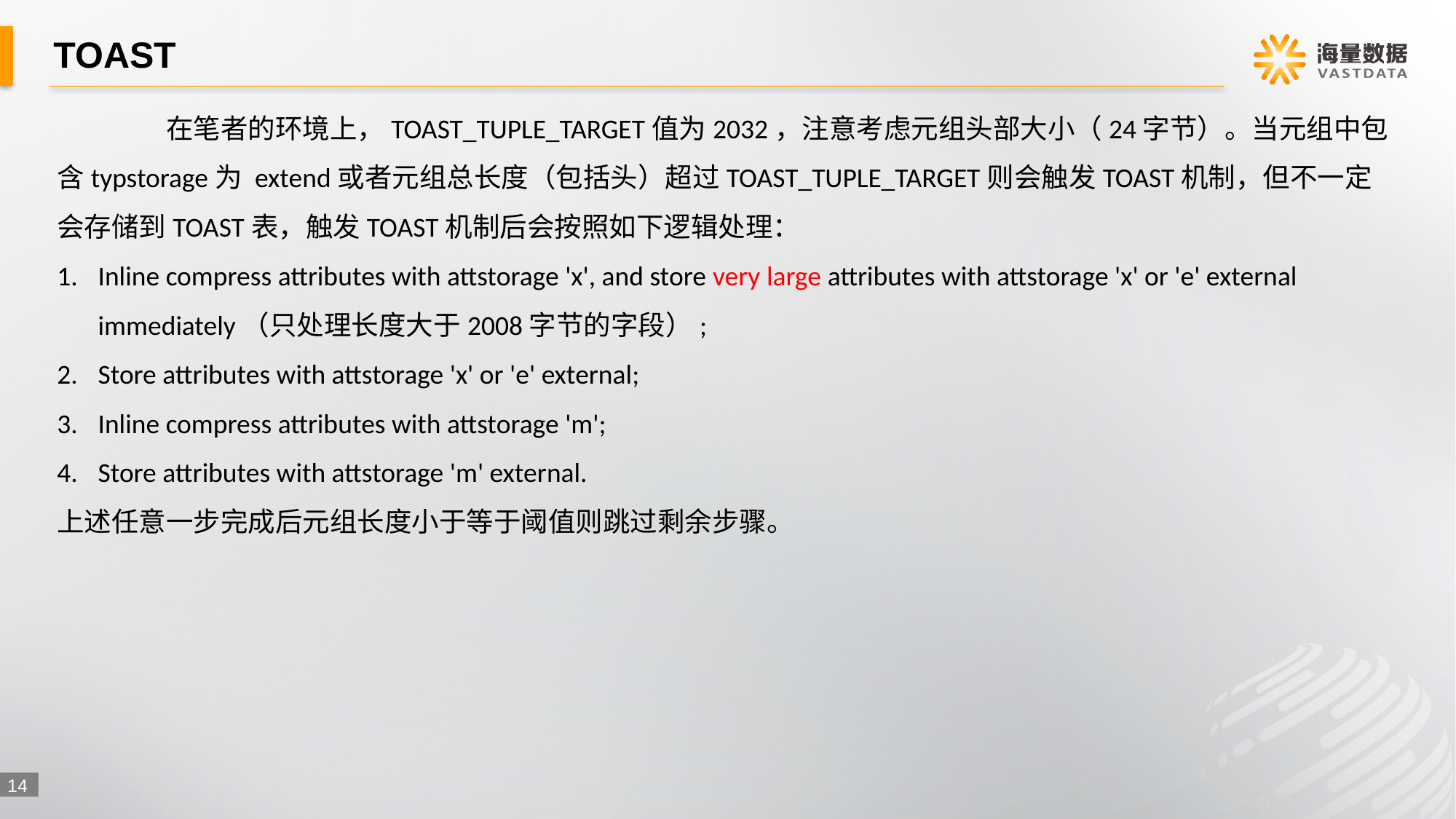

# TOAST
	在笔者的环境上，TOAST_TUPLE_TARGET值为2032，注意考虑元组头部大小（24字节）。当元组中包含typstorage为 extend或者元组总长度（包括头）超过TOAST_TUPLE_TARGET则会触发TOAST机制，但不一定会存储到TOAST表，触发TOAST机制后会按照如下逻辑处理：
Inline compress attributes with attstorage 'x', and store very large attributes with attstorage 'x' or 'e' external immediately（只处理长度大于2008字节的字段）;
Store attributes with attstorage 'x' or 'e' external;
Inline compress attributes with attstorage 'm';
Store attributes with attstorage 'm' external.
上述任意一步完成后元组长度小于等于阈值则跳过剩余步骤。